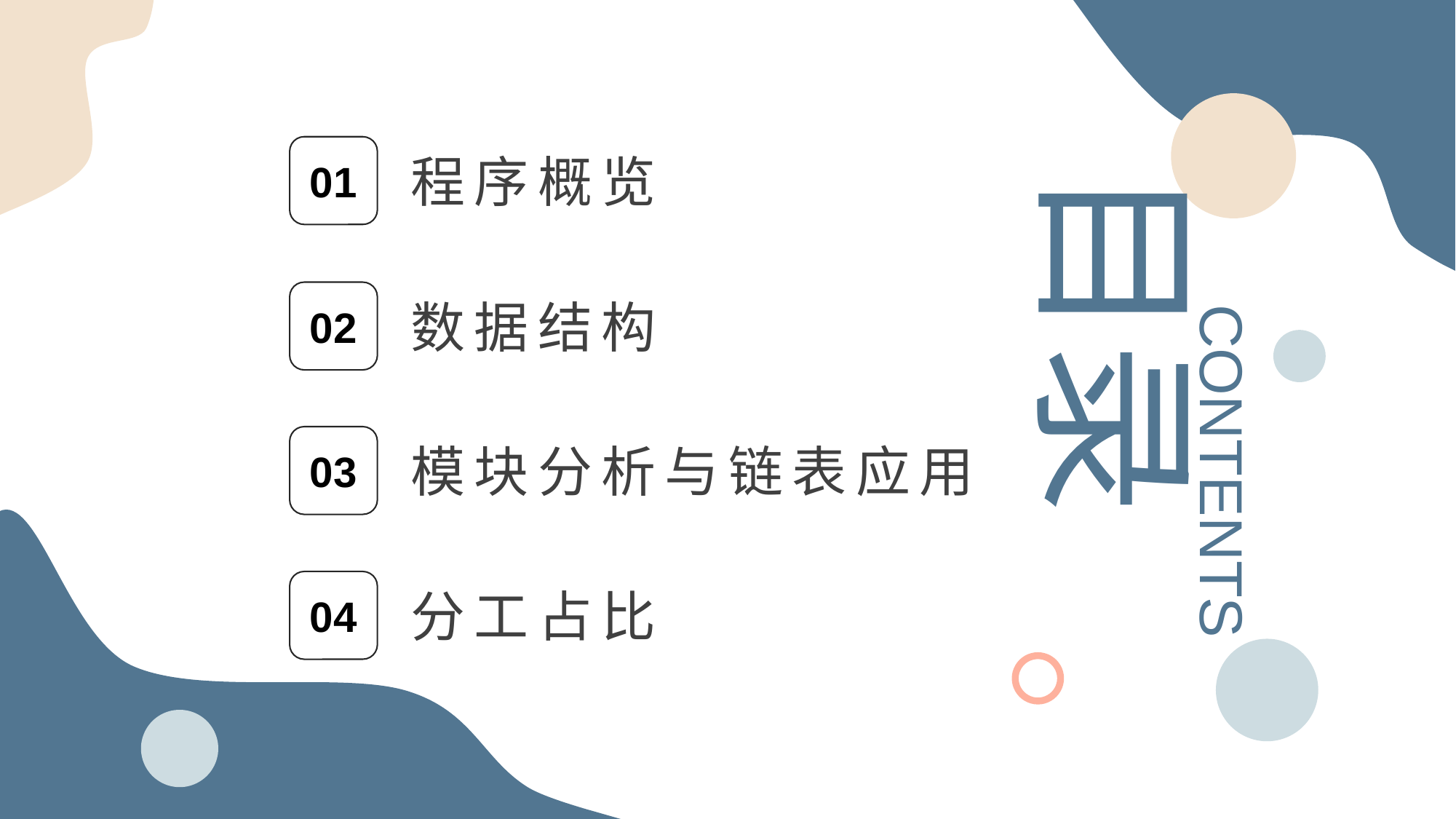

行业PPT模板http://www.1ppt.com/hangye/

目录
01
程序概览
02
CONTENTS
数据结构

03
模块分析与链表应用

04
分工占比